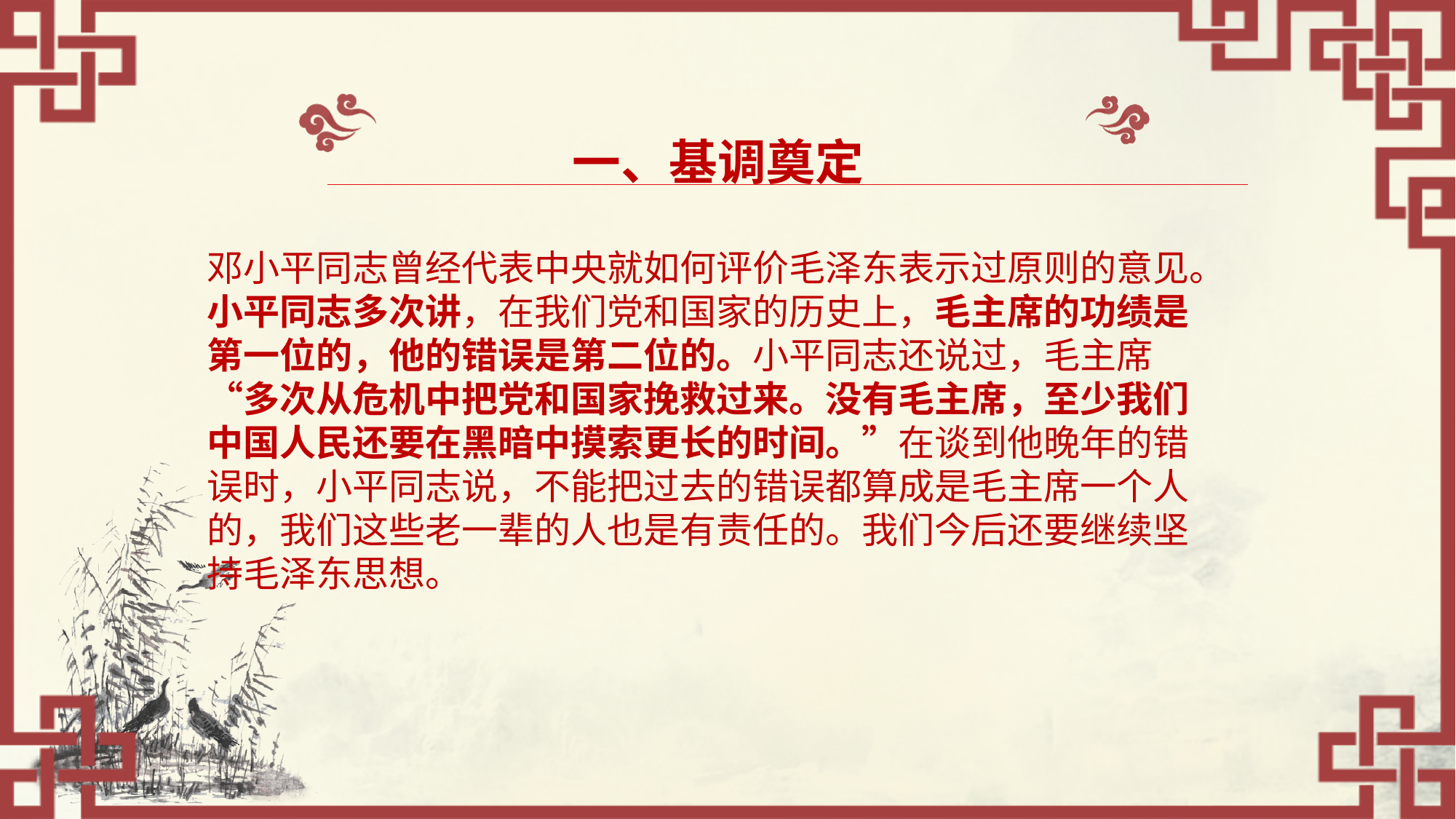

一、基调奠定

邓小平同志曾经代表中央就如何评价毛泽东表示过原则的意见。小平同志多次讲，在我们党和国家的历史上，毛主席的功绩是第一位的，他的错误是第二位的。小平同志还说过，毛主席“多次从危机中把党和国家挽救过来。没有毛主席，至少我们中国人民还要在黑暗中摸索更长的时间。”在谈到他晚年的错误时，小平同志说，不能把过去的错误都算成是毛主席一个人的，我们这些老一辈的人也是有责任的。我们今后还要继续坚持毛泽东思想。